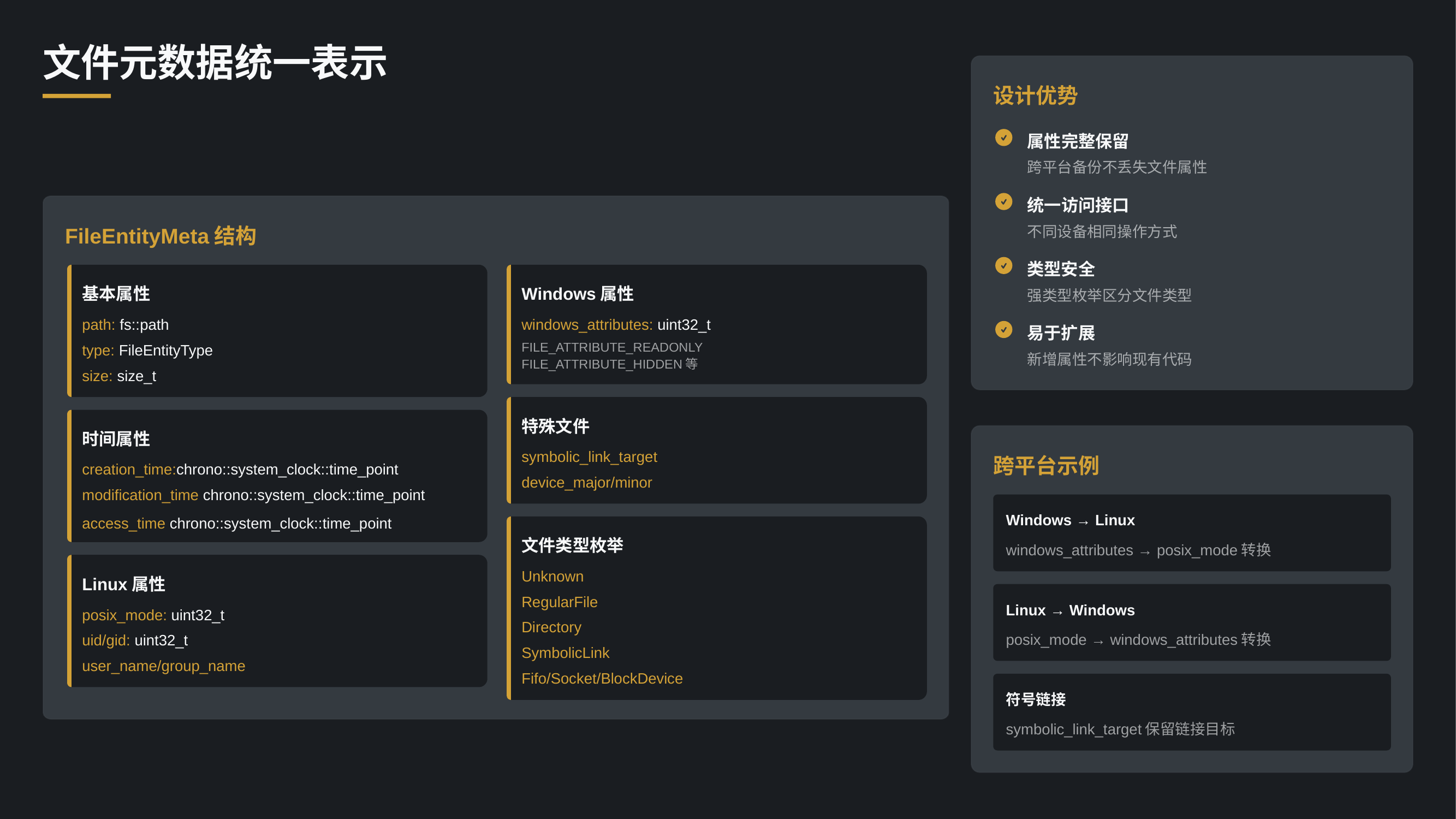

文件元数据统一表示

设计优势

属性完整保留

跨平台备份不丢失文件属性
统一访问接口

FileEntityMeta结构
不同设备相同操作方式
类型安全

基本属性
Windows属性
强类型枚举区分文件类型
path: fs::path
windows_attributes: uint32_t
易于扩展

type: FileEntityType
FILE_ATTRIBUTE_READONLY
FILE_ATTRIBUTE_HIDDEN等
新增属性不影响现有代码
size: size_t

特殊文件
时间属性

symbolic_link_target
跨平台示例
creation_time:chrono::system_clock::time_point
device_major/minor
modification_time chrono::system_clock::time_point

Windows → Linux
access_time chrono::system_clock::time_point

文件类型枚举
windows_attributes → posix_mode转换

Unknown
Linux属性

RegularFile
Linux → Windows
posix_mode: uint32_t
Directory
posix_mode → windows_attributes转换
uid/gid: uint32_t
SymbolicLink
user_name/group_name
Fifo/Socket/BlockDevice

符号链接
symbolic_link_target保留链接目标